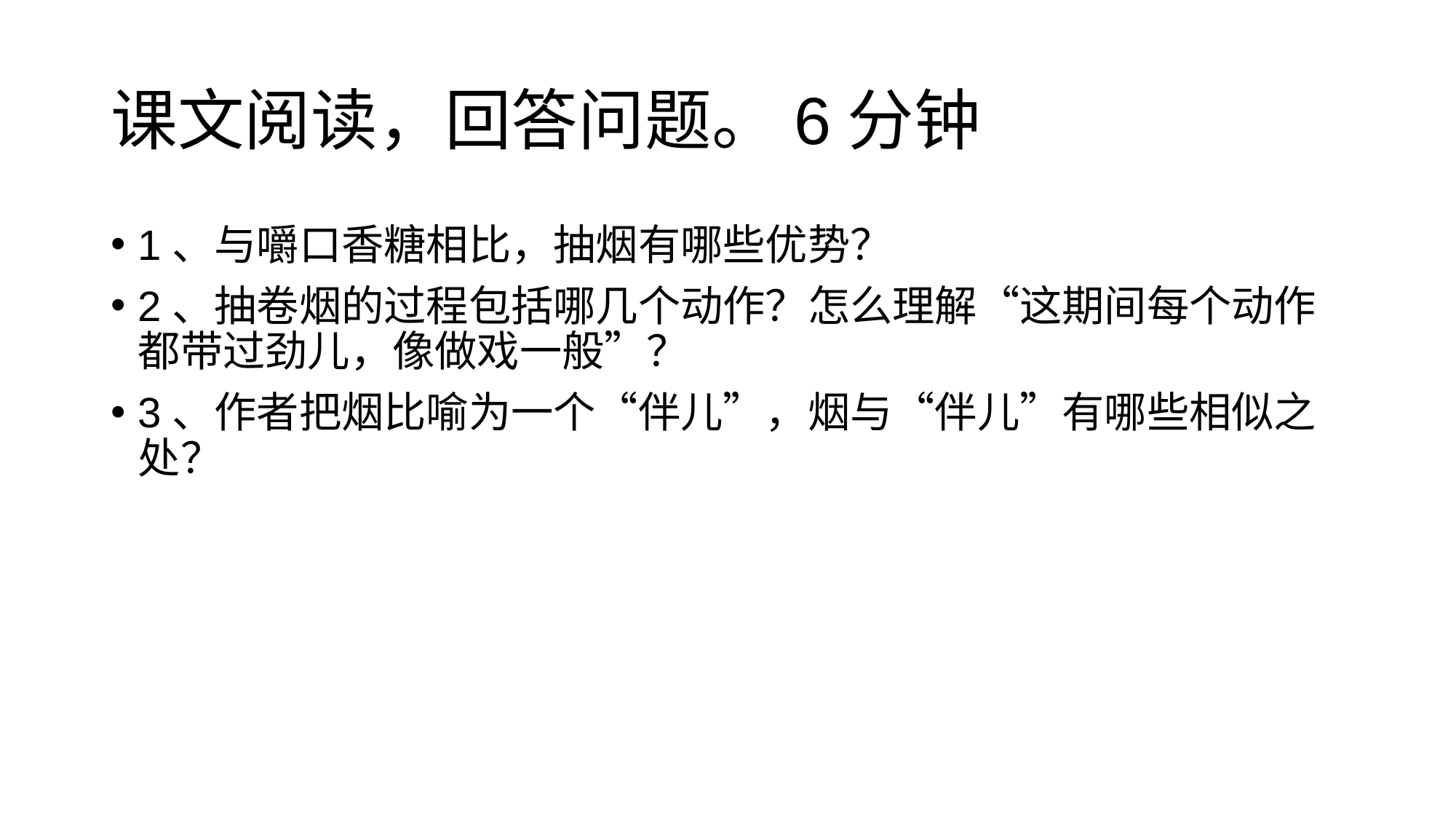

# 课文阅读，回答问题。6分钟
1、与嚼口香糖相比，抽烟有哪些优势？
2、抽卷烟的过程包括哪几个动作？怎么理解“这期间每个动作都带过劲儿，像做戏一般”？
3、作者把烟比喻为一个“伴儿”，烟与“伴儿”有哪些相似之处？